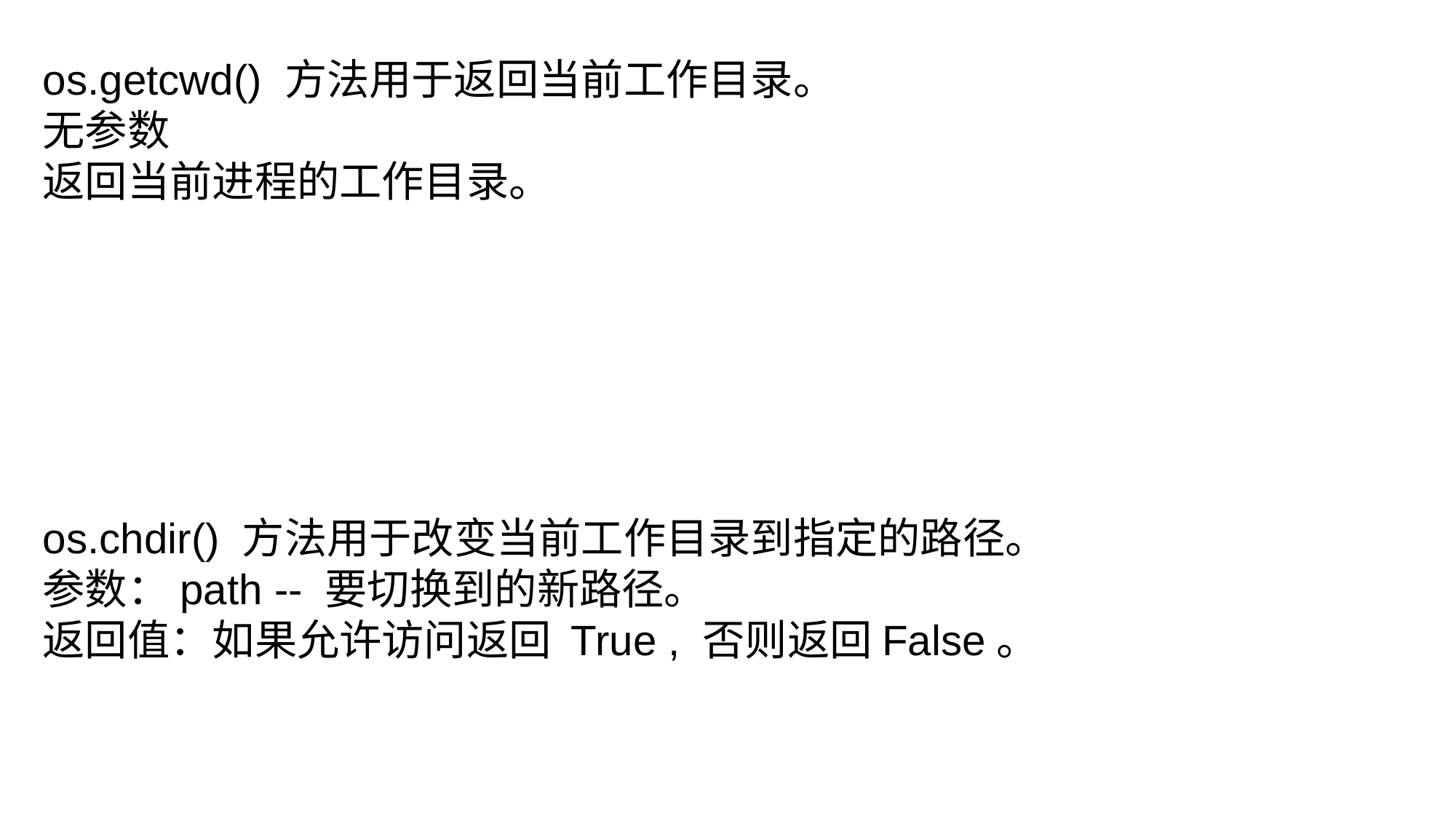

os.getcwd() 方法用于返回当前工作目录。
无参数
返回当前进程的工作目录。

os.chdir() 方法用于改变当前工作目录到指定的路径。
参数：path -- 要切换到的新路径。
返回值：如果允许访问返回 True , 否则返回False。